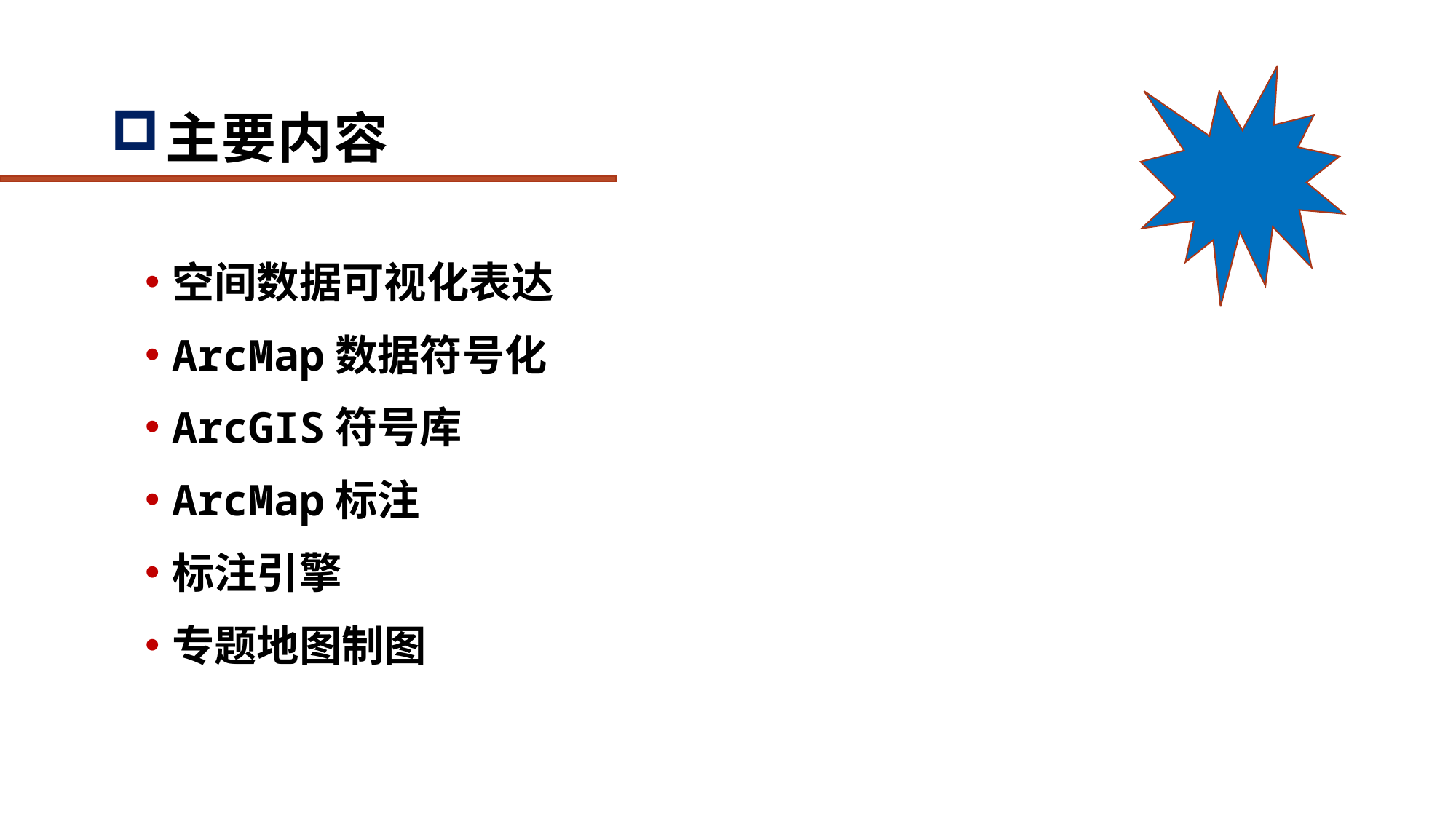

# 主要内容

空间数据可视化表达
ArcMap数据符号化
ArcGIS符号库
ArcMap标注
标注引擎
专题地图制图